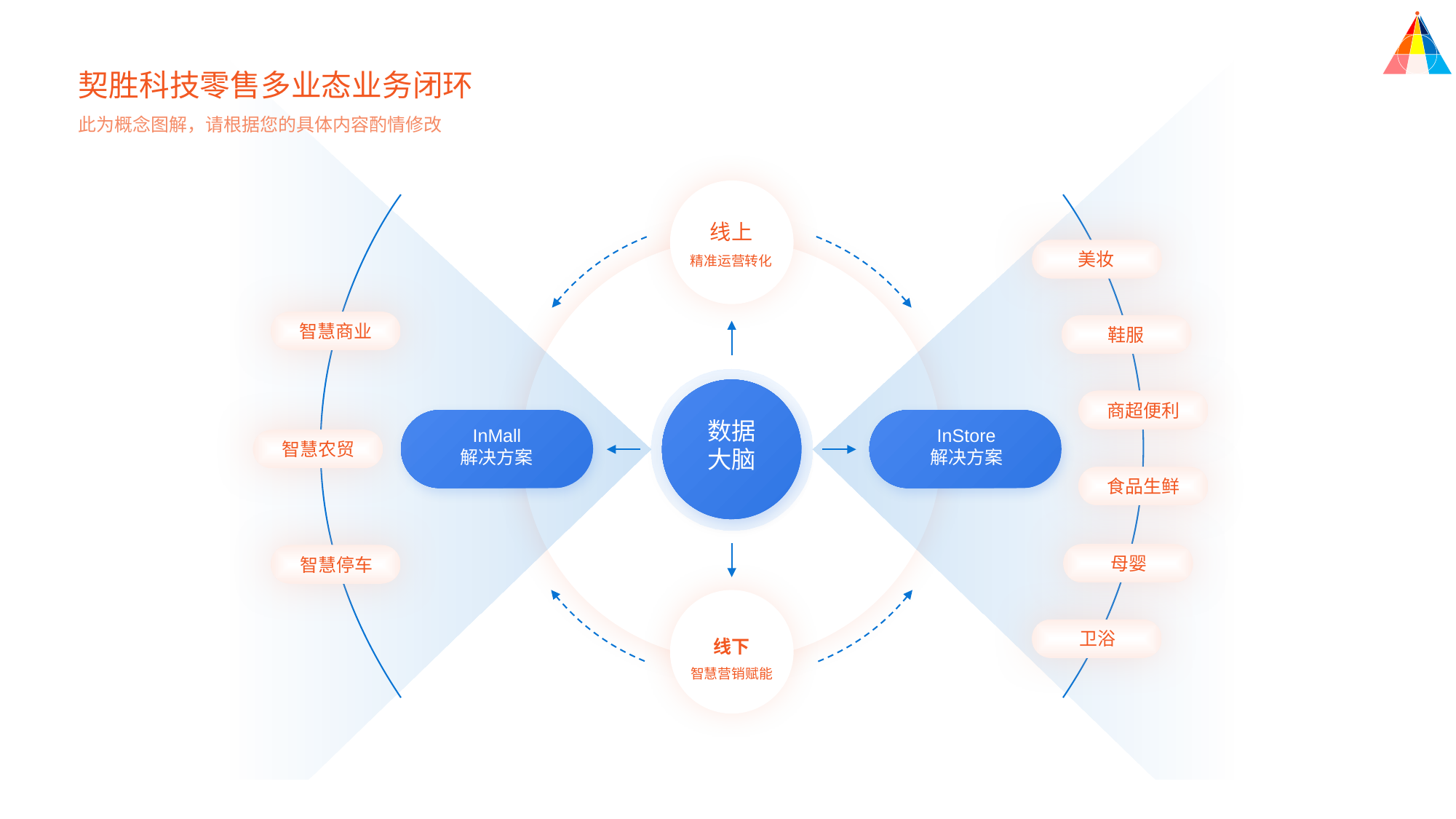

契胜科技零售多业态业务闭环
此为概念图解，请根据您的具体内容酌情修改

线上
精准运营转化

美妆

智慧商业

鞋服

商超便利

数据
大脑
InMall
解决方案
InStore
解决方案

智慧农贸

食品生鲜

母婴
智慧停车

线下
智慧营销赋能

卫浴